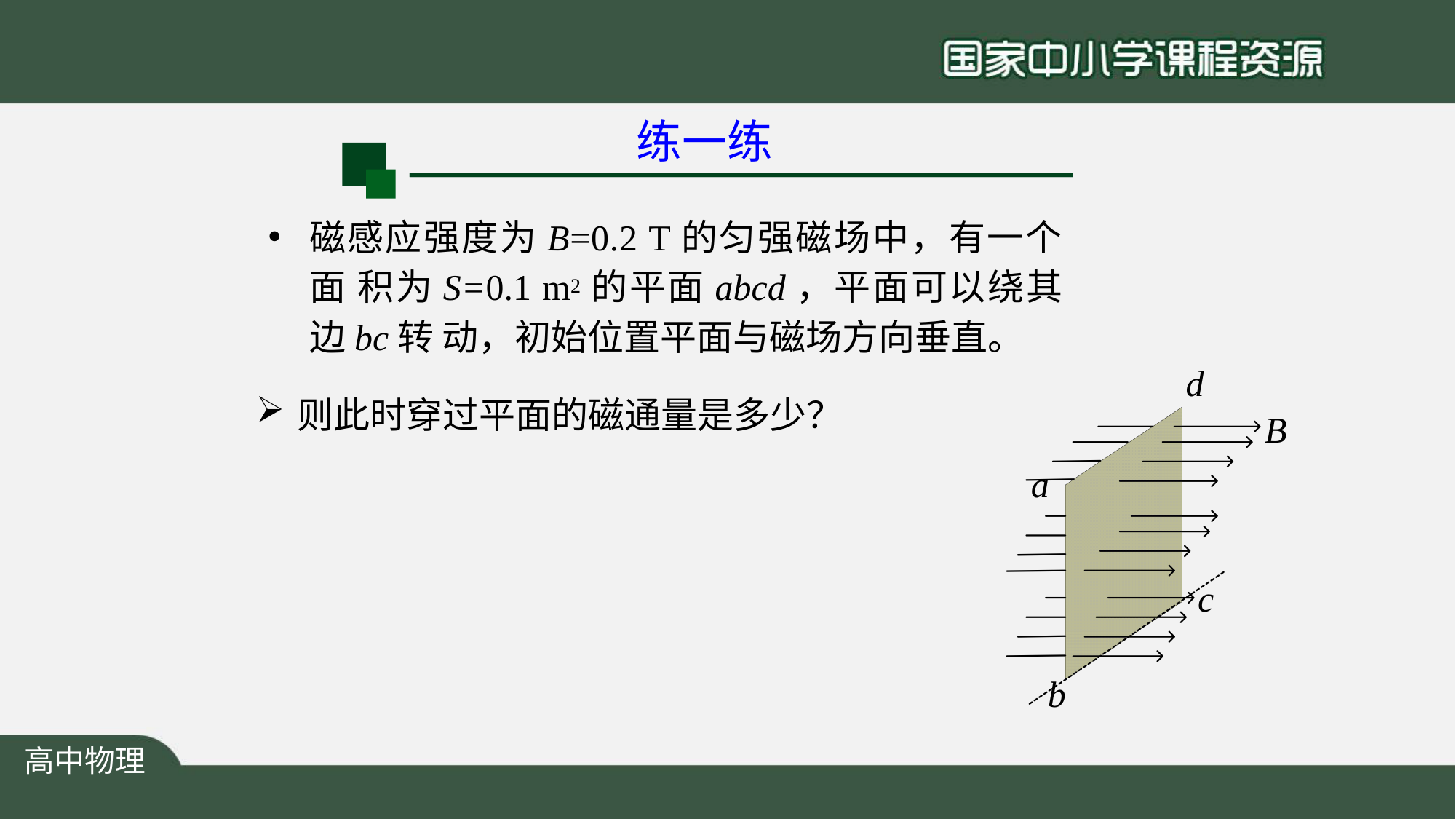

# 练一练

磁感应强度为B=0.2 T的匀强磁场中，有一个面 积为S=0.1 m2的平面abcd，平面可以绕其边bc转 动，初始位置平面与磁场方向垂直。
则此时穿过平面的磁通量是多少？
a
d

B
c
b
高中物理